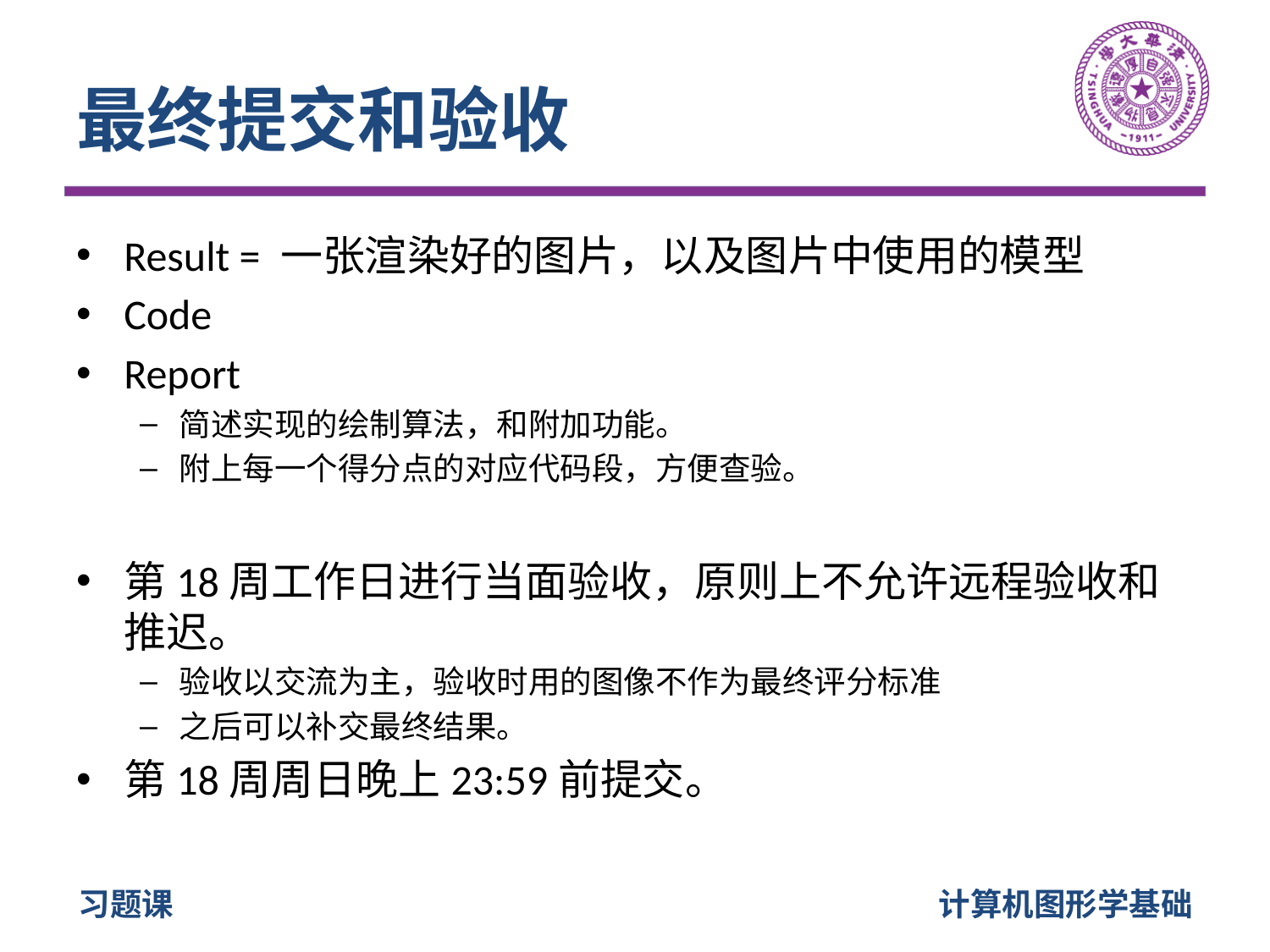

# 最终提交和验收
Result = 一张渲染好的图片，以及图片中使用的模型
Code
Report
简述实现的绘制算法，和附加功能。
附上每一个得分点的对应代码段，方便查验。

第18周工作日进行当面验收，原则上不允许远程验收和推迟。
验收以交流为主，验收时用的图像不作为最终评分标准
之后可以补交最终结果。
第18周周日晚上23:59前提交。